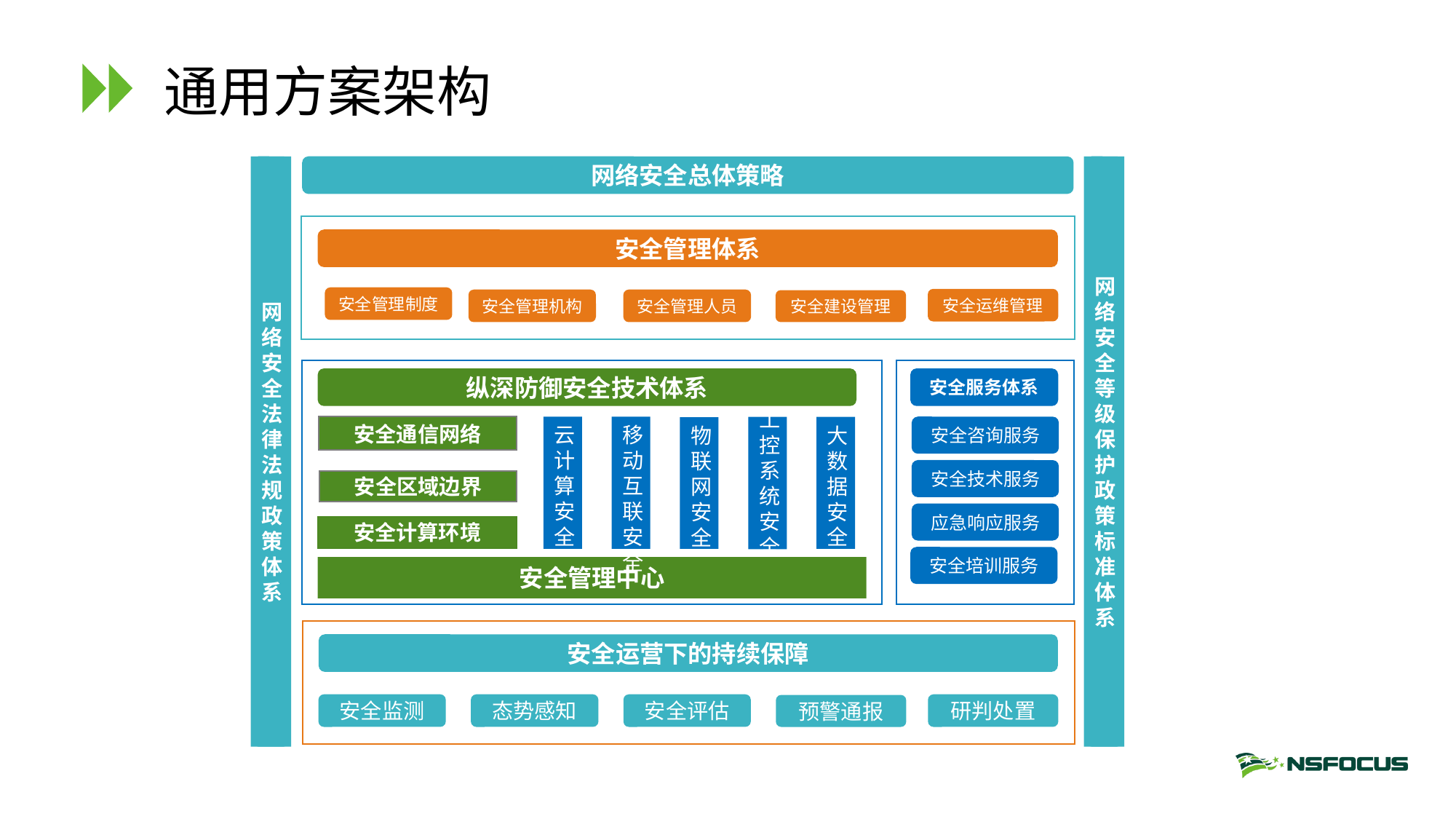

# 通用方案架构

网络安全等级保护政策标准体系
网络安全法律法规政策体系

安全管理制度
纵深防御安全技术体系
网络安全总体策略

安全管理体系
安全运维管理
安全管理机构
安全管理人员
安全建设管理

安全服务体系
云
计
算
安
全
移动互联安全
安全通信网络
安全咨询服务
工控系统安全
大数据安全
物联网安全
安全技术服务
安全区域边界
应急响应服务
安全计算环境
安全培训服务
安全管理中心

安全运营下的持续保障
安全监测
态势感知
研判处置
安全评估
预警通报